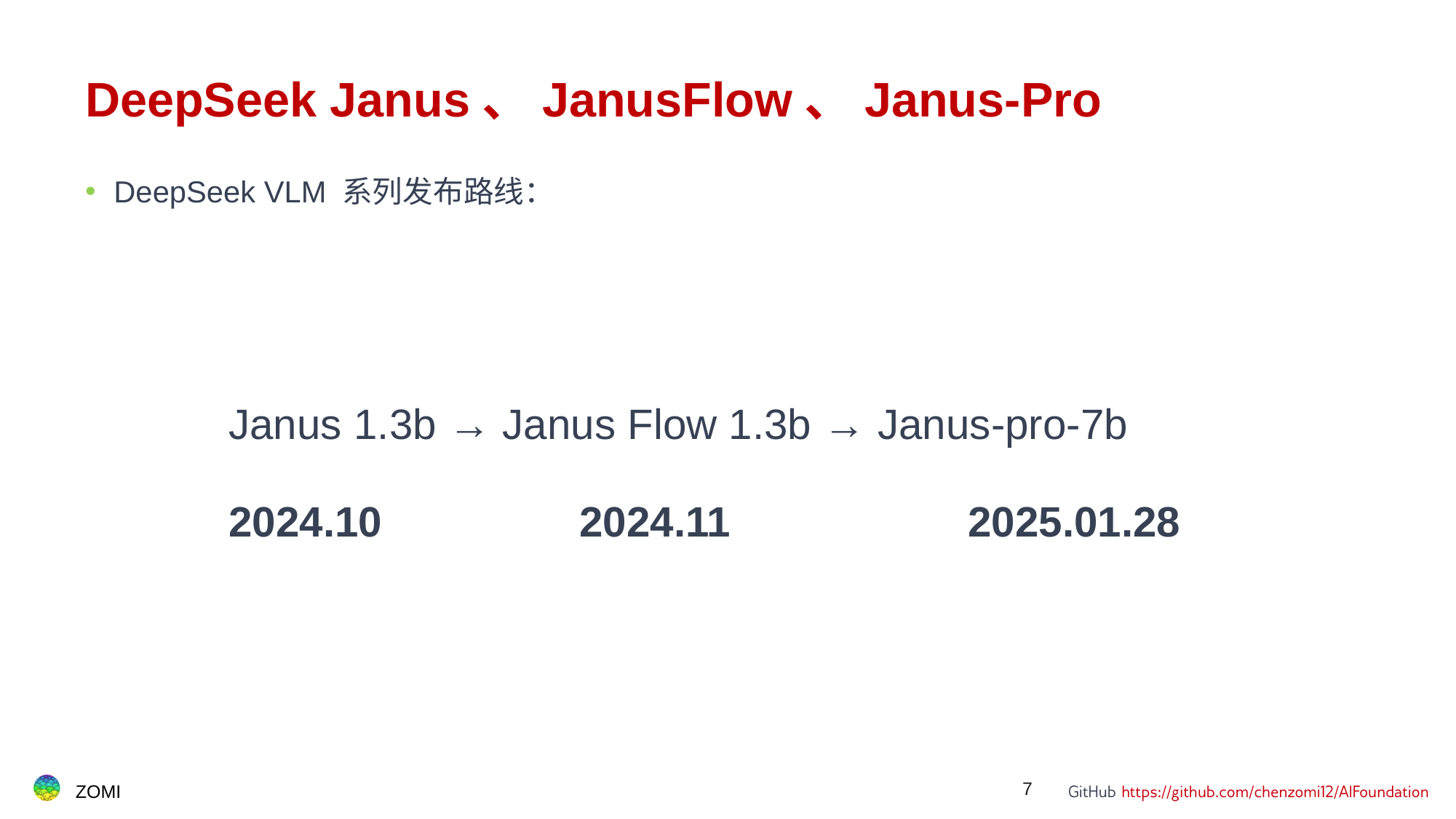

# DeepSeek Janus、JanusFlow、Janus-Pro
DeepSeek VLM 系列发布路线：
Janus 1.3b → Janus Flow 1.3b → Janus-pro-7b
2024.10
2024.11
2025.01.28